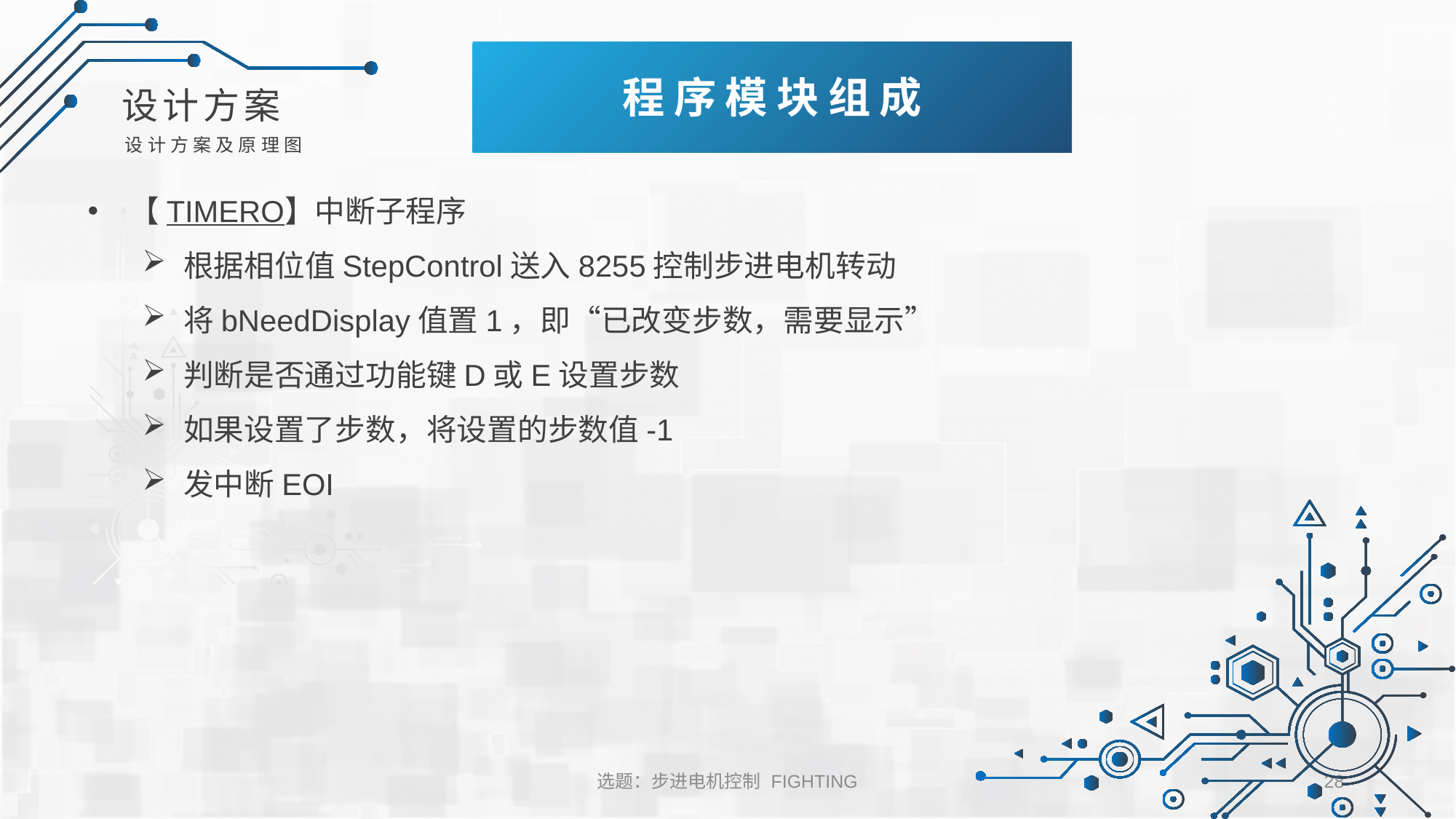

程序模块组成
设计方案
设计方案及原理图
【TIMERO】中断子程序
根据相位值StepControl送入8255控制步进电机转动
将bNeedDisplay值置1，即“已改变步数，需要显示”
判断是否通过功能键D或E设置步数
如果设置了步数，将设置的步数值-1
发中断EOI

选题：步进电机控制 FIGHTING
28